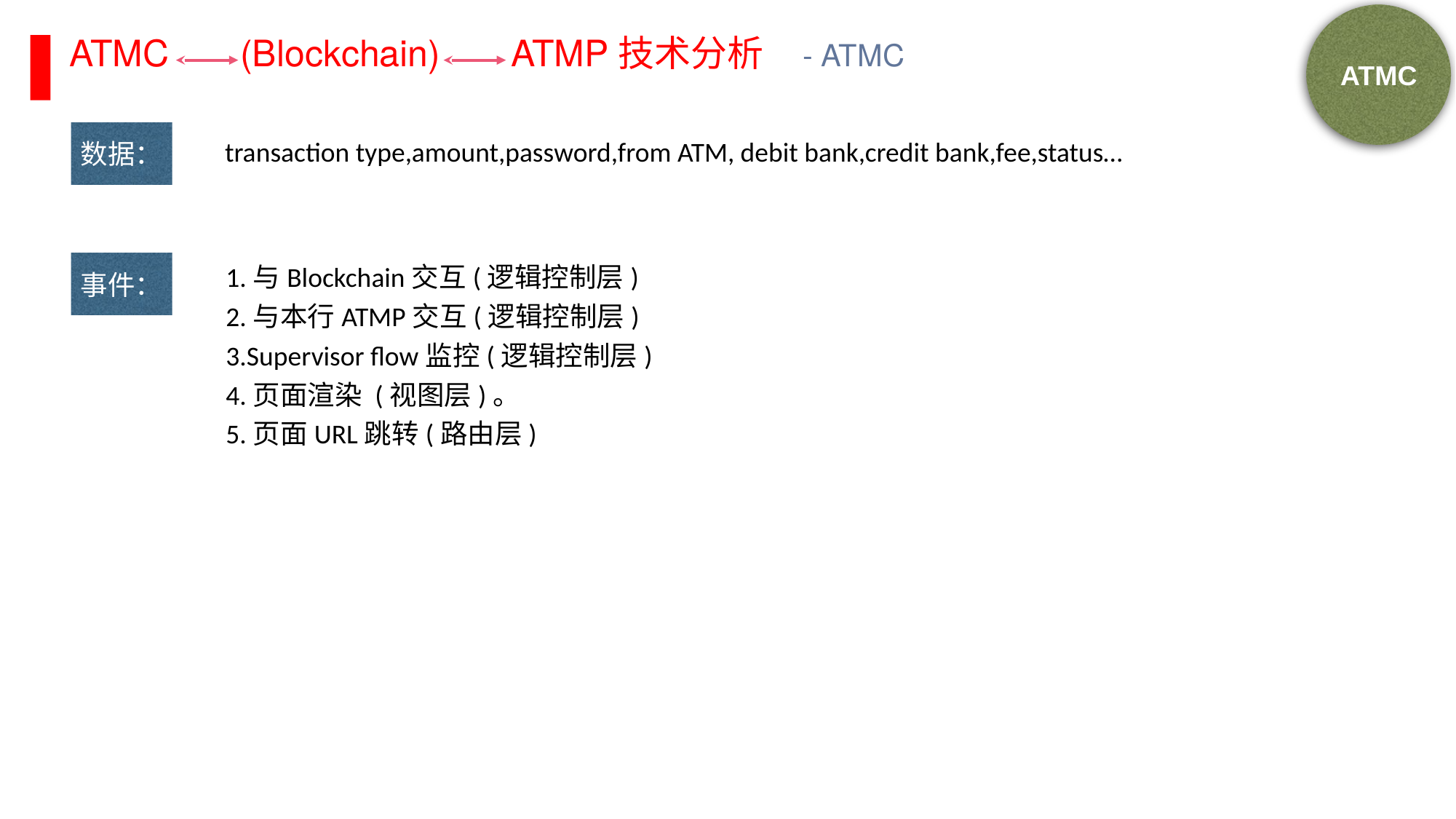

ATMC
ATMC       (Blockchain)       ATMP技术分析   - ATMC

数据：
transaction type,amount,password,from ATM, debit bank,credit bank,fee,status…
1.与Blockchain交互(逻辑控制层)
2.与本行ATMP交互(逻辑控制层)
3.Supervisor flow监控(逻辑控制层)
4.页面渲染 (视图层)。
5.页面URL跳转(路由层)
事件：
11
RESTRICTED